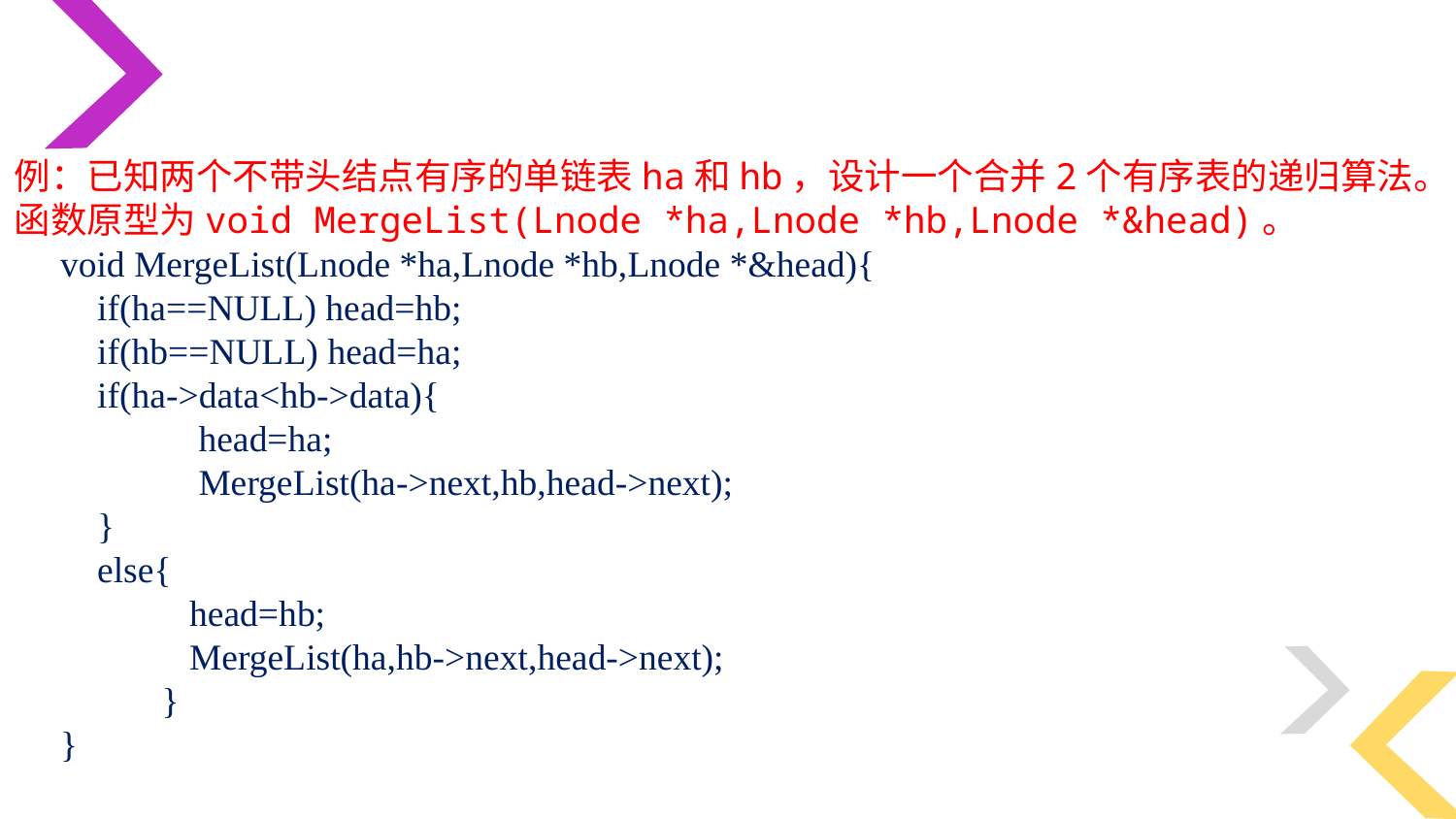

例：已知两个不带头结点有序的单链表ha和hb，设计一个合并2个有序表的递归算法。函数原型为void MergeList(Lnode *ha,Lnode *hb,Lnode *&head)。
     void MergeList(Lnode *ha,Lnode *hb,Lnode *&head){
         if(ha==NULL) head=hb;
         if(hb==NULL) head=ha;
         if(ha->data<hb->data){
                    head=ha;
                    MergeList(ha->next,hb,head->next);
         }
         else{
                   head=hb;
                   MergeList(ha,hb->next,head->next);
                }
     }